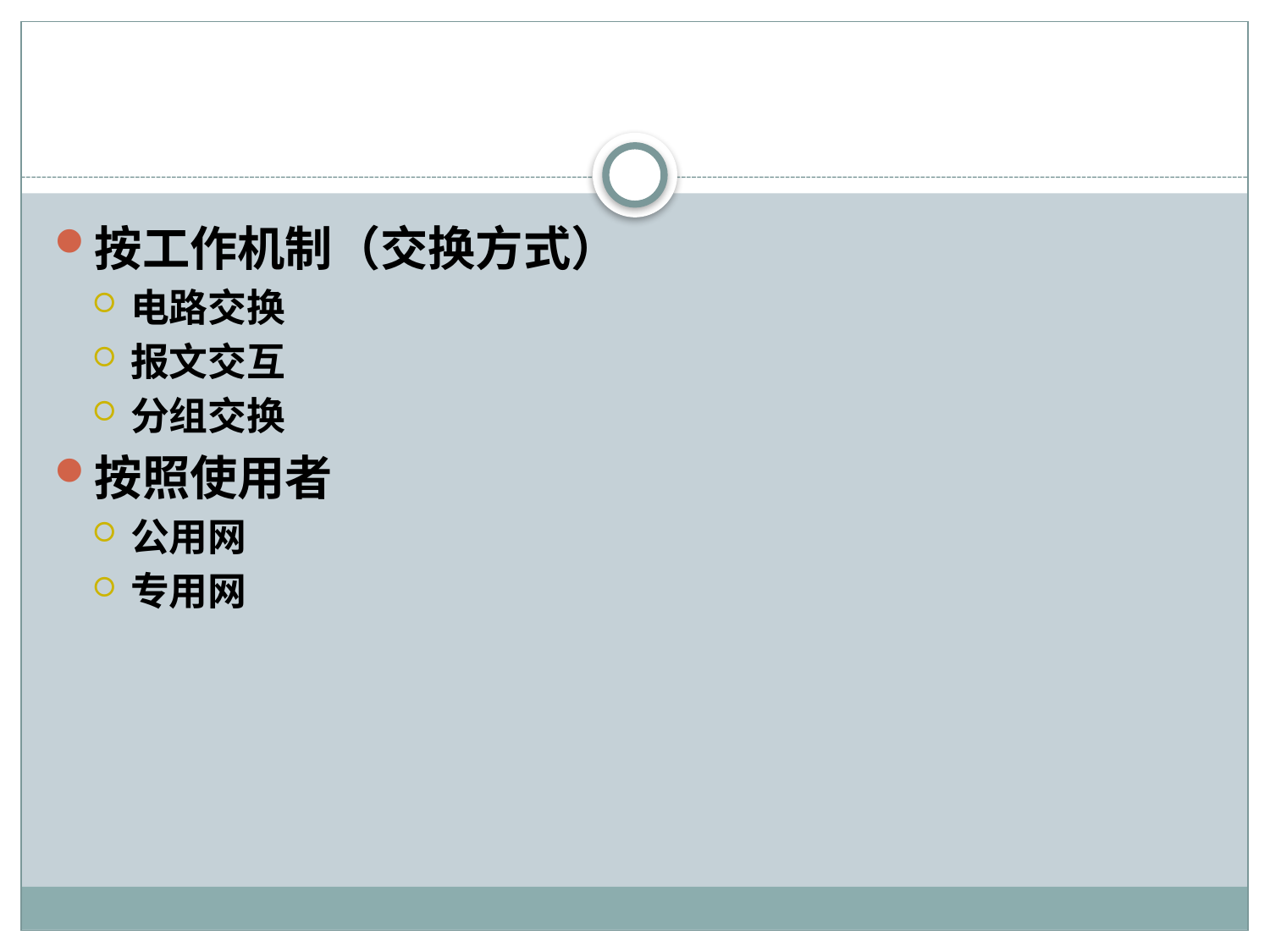

#
按工作机制（交换方式）
电路交换
报文交互
分组交换
按照使用者
公用网
专用网